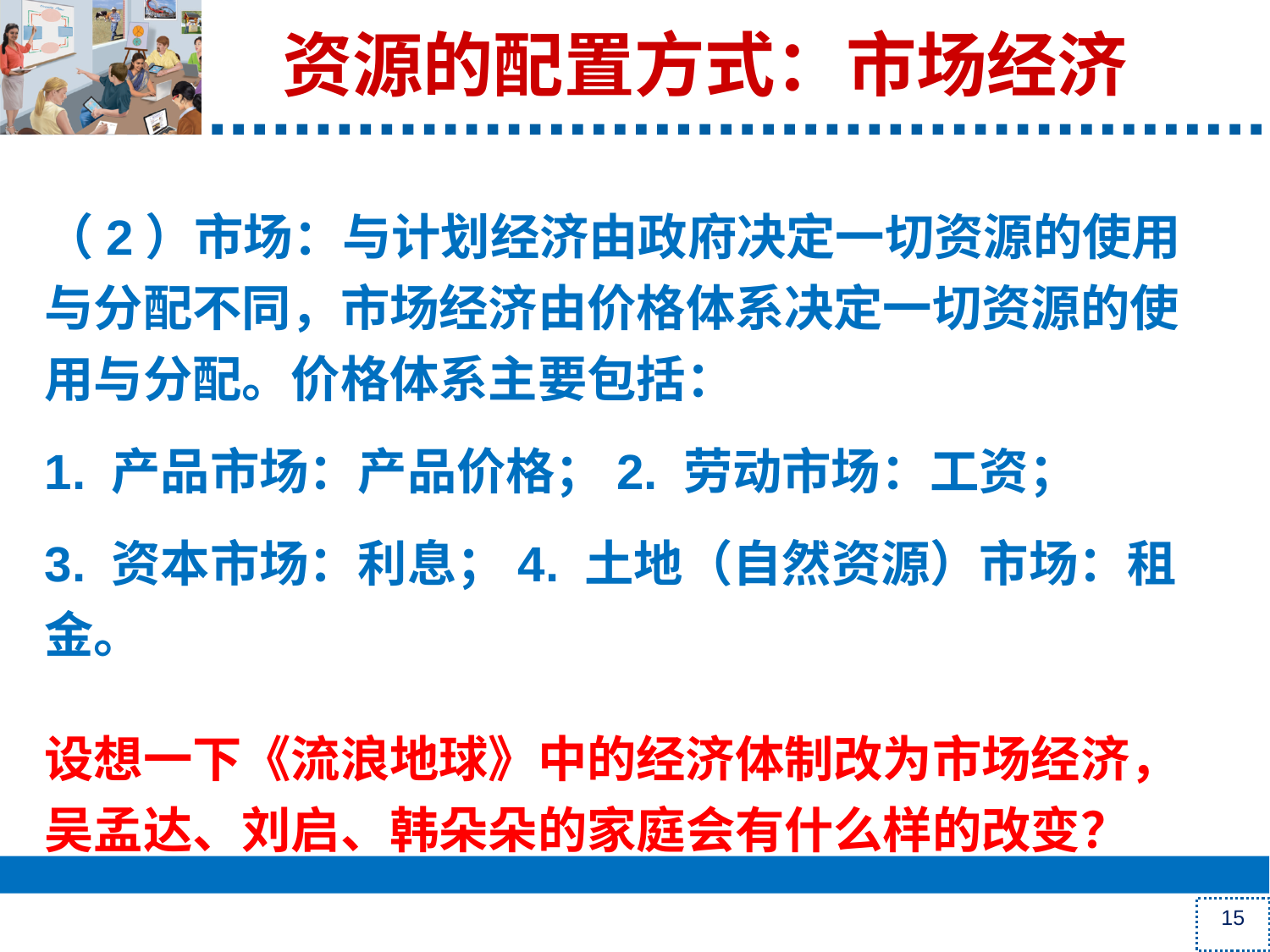

# 资源的配置方式：市场经济

（2）市场：与计划经济由政府决定一切资源的使用与分配不同，市场经济由价格体系决定一切资源的使用与分配。价格体系主要包括：
1. 产品市场：产品价格；2. 劳动市场：工资；
3. 资本市场：利息；4. 土地（自然资源）市场：租金。
设想一下《流浪地球》中的经济体制改为市场经济，吴孟达、刘启、韩朵朵的家庭会有什么样的改变？

15